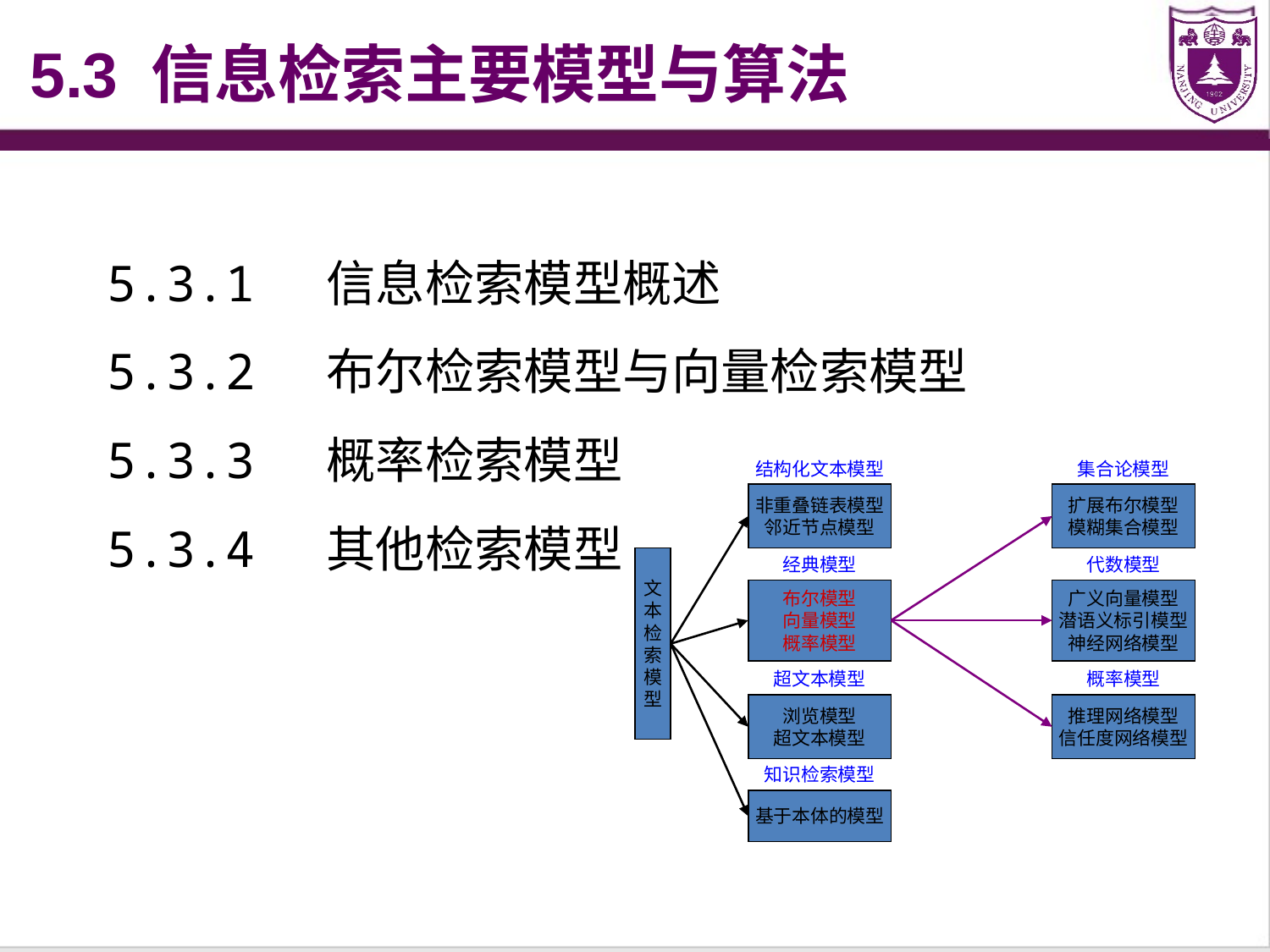

# 5.3 信息检索主要模型与算法
5.3.1  信息检索模型概述
5.3.2  布尔检索模型与向量检索模型
5.3.3  概率检索模型
5.3.4  其他检索模型
结构化文本模型
集合论模型
非重叠链表模型
邻近节点模型
扩展布尔模型
模糊集合模型
经典模型
代数模型
文
本
检
索
模
型
布尔模型
向量模型
概率模型
广义向量模型
潜语义标引模型
神经网络模型
超文本模型
概率模型
浏览模型
超文本模型
推理网络模型
信任度网络模型
知识检索模型
基于本体的模型